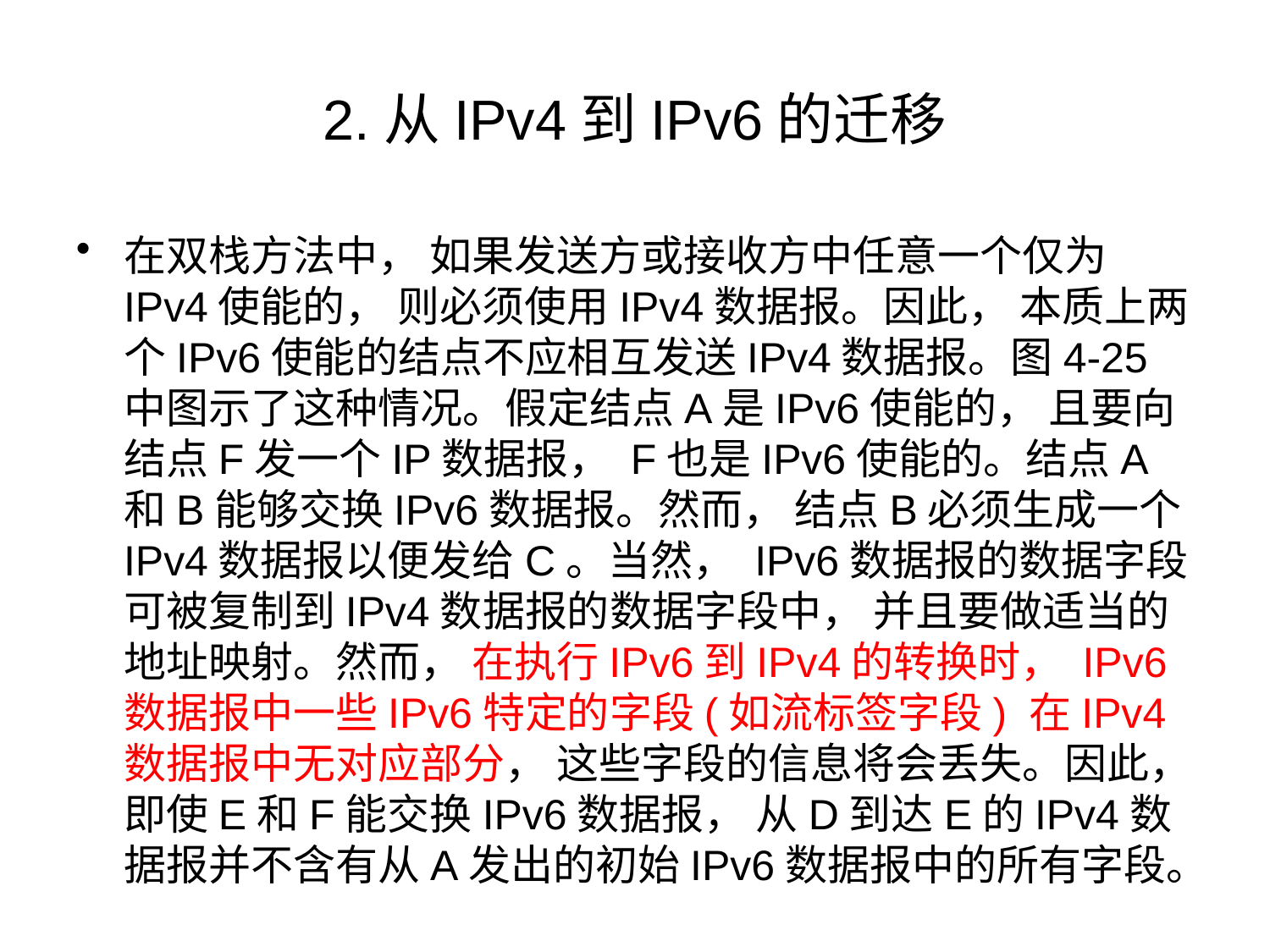

# 2.从IPv4到IPv6的迁移
在双栈方法中， 如果发送方或接收方中任意一个仅为IPv4使能的， 则必须使用IPv4数据报。因此， 本质上两个IPv6使能的结点不应相互发送IPv4数据报。图4-25中图示了这种情况。假定结点A是IPv6使能的， 且要向结点F发一个IP数据报， F也是IPv6使能的。结点A和B能够交换IPv6数据报。然而， 结点B必须生成一个IPv4数据报以便发给C。当然， IPv6数据报的数据字段可被复制到IPv4数据报的数据字段中， 并且要做适当的地址映射。然而， 在执行IPv6到IPv4的转换时， IPv6数据报中一些IPv6特定的字段(如流标签字段) 在IPv4数据报中无对应部分， 这些字段的信息将会丢失。因此， 即使E和F能交换IPv6数据报， 从D到达E的IPv4数据报并不含有从A发出的初始IPv6数据报中的所有字段。